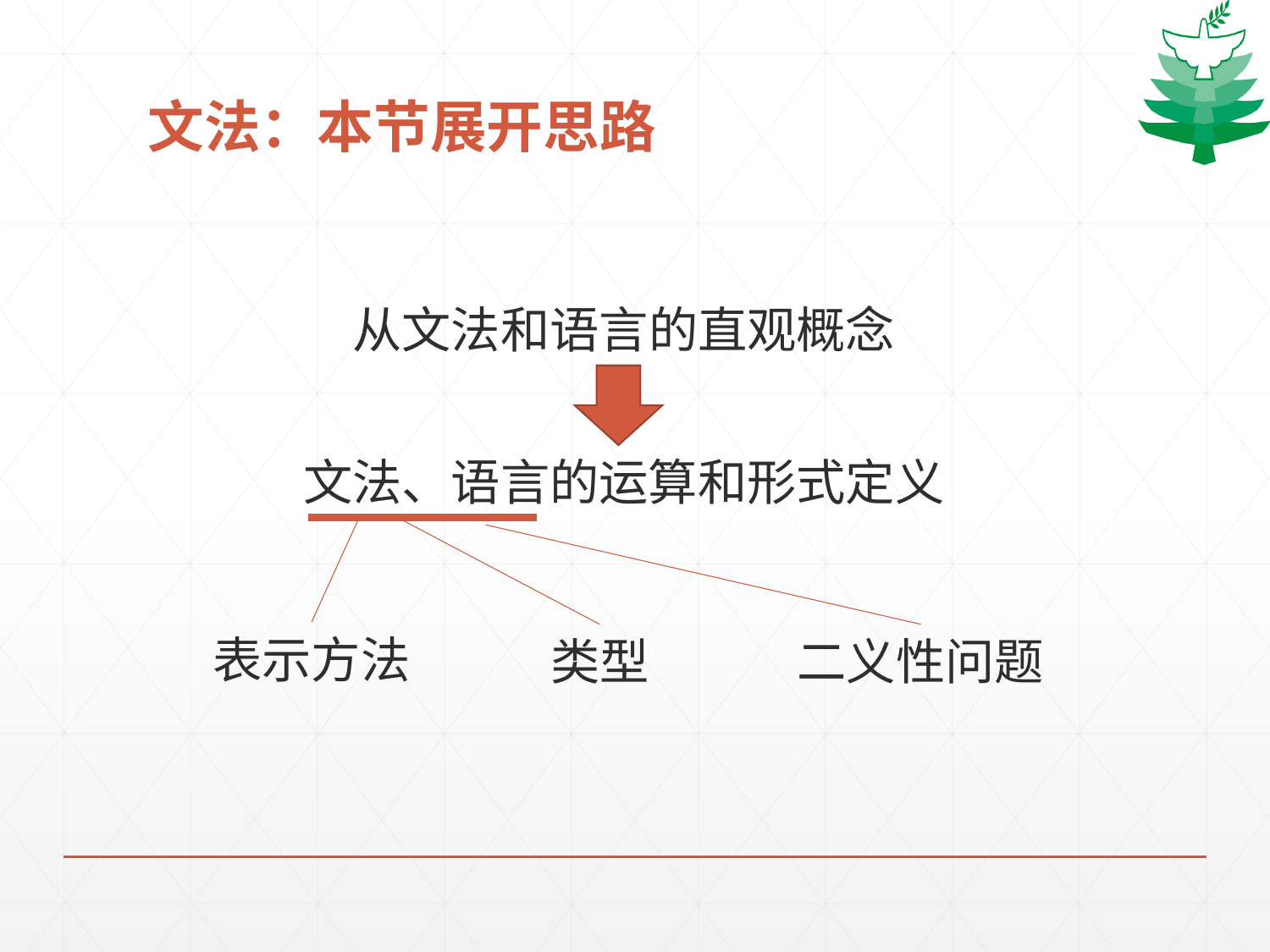

# 文法：本节展开思路
从文法和语言的直观概念

文法、语言的运算和形式定义
表示方法
类型
二义性问题